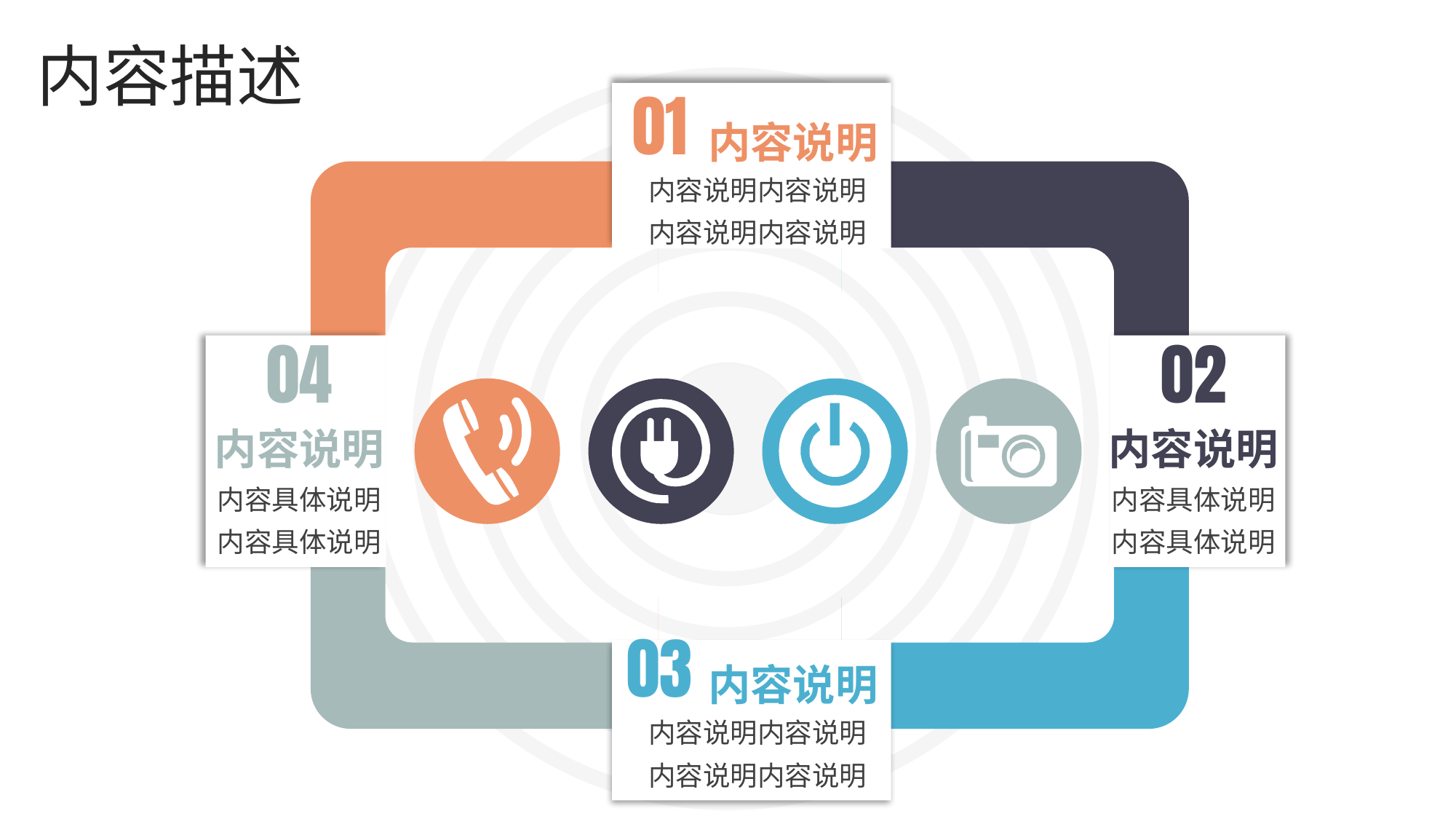

# 内容描述
01

内容说明
内容说明内容说明
内容说明内容说明

04
02

内容说明
内容说明

内容具体说明
内容具体说明
内容具体说明
内容具体说明
03
内容说明

内容说明内容说明
内容说明内容说明